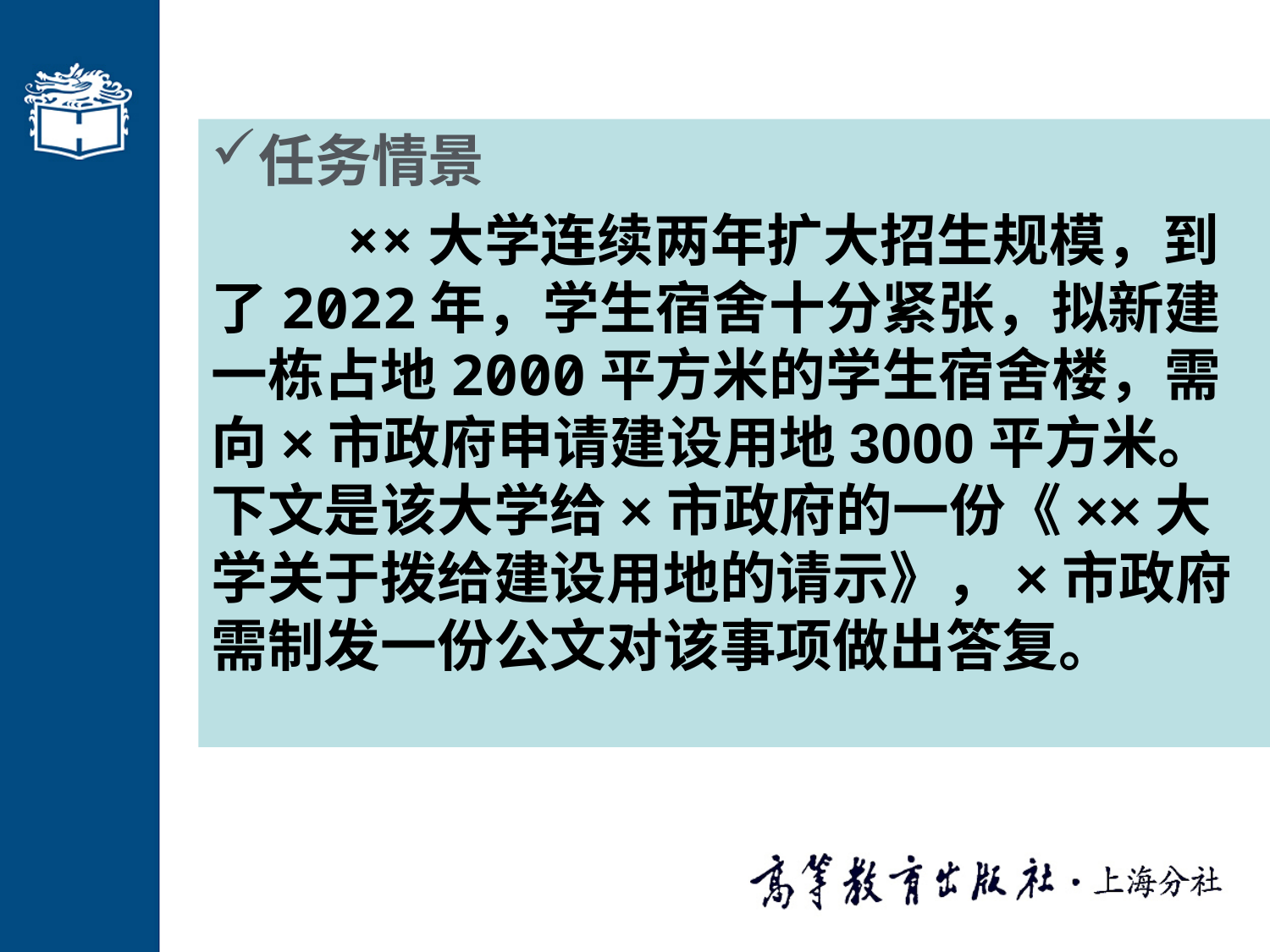

任务情景
    ××大学连续两年扩大招生规模，到了2022年，学生宿舍十分紧张，拟新建一栋占地2000平方米的学生宿舍楼，需向×市政府申请建设用地3000平方米。下文是该大学给×市政府的一份《××大学关于拨给建设用地的请示》，×市政府需制发一份公文对该事项做出答复。